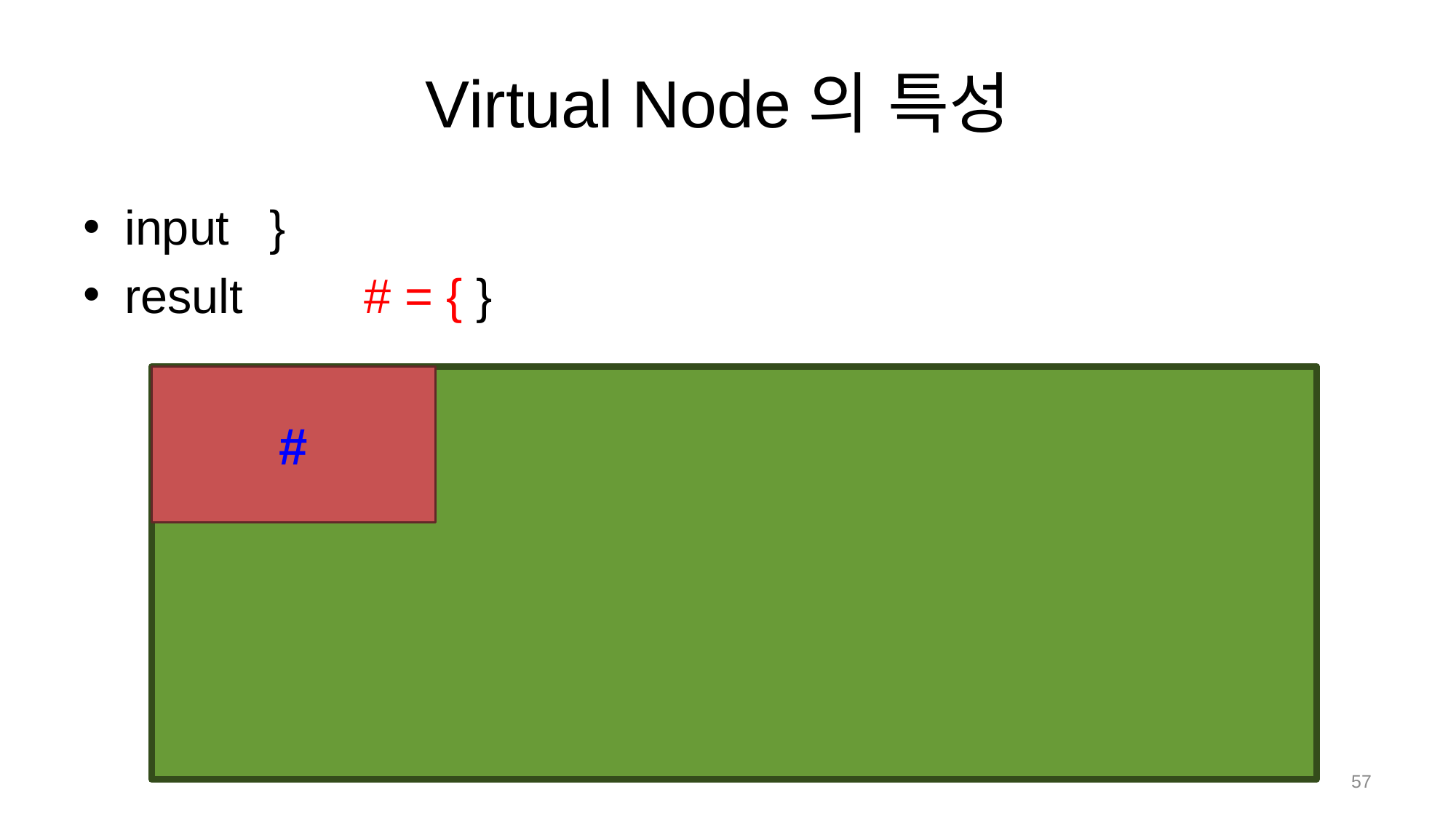

# Virtual Node의 특성
input   }
result         # = { }

#
57